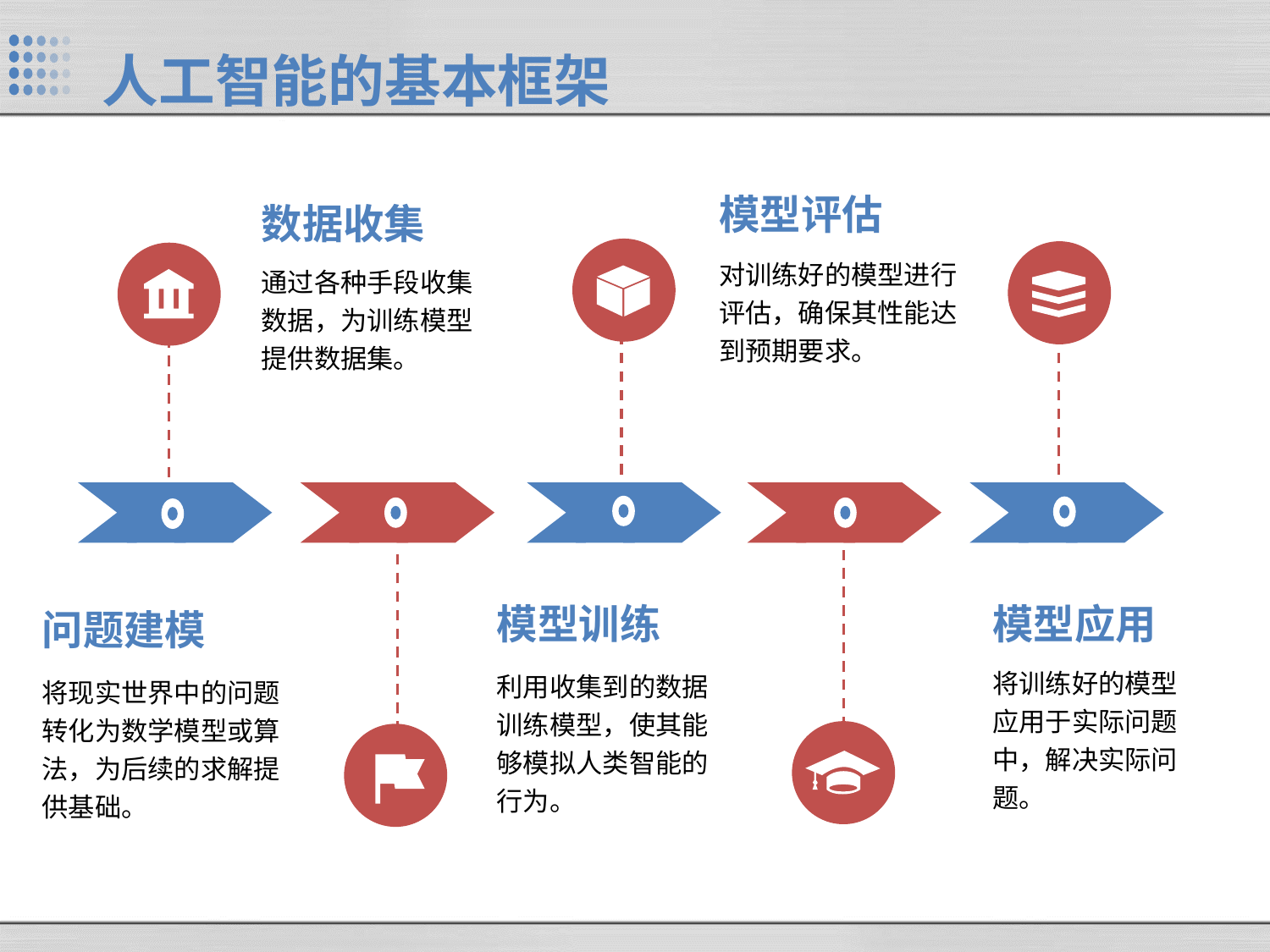

人工智能的基本框架

模型评估
数据收集
对训练好的模型进行评估，确保其性能达到预期要求。

通过各种手段收集数据，为训练模型提供数据集。

模型训练
模型应用
问题建模
将训练好的模型应用于实际问题中，解决实际问题。
利用收集到的数据训练模型，使其能够模拟人类智能的行为。
将现实世界中的问题转化为数学模型或算法，为后续的求解提供基础。

5